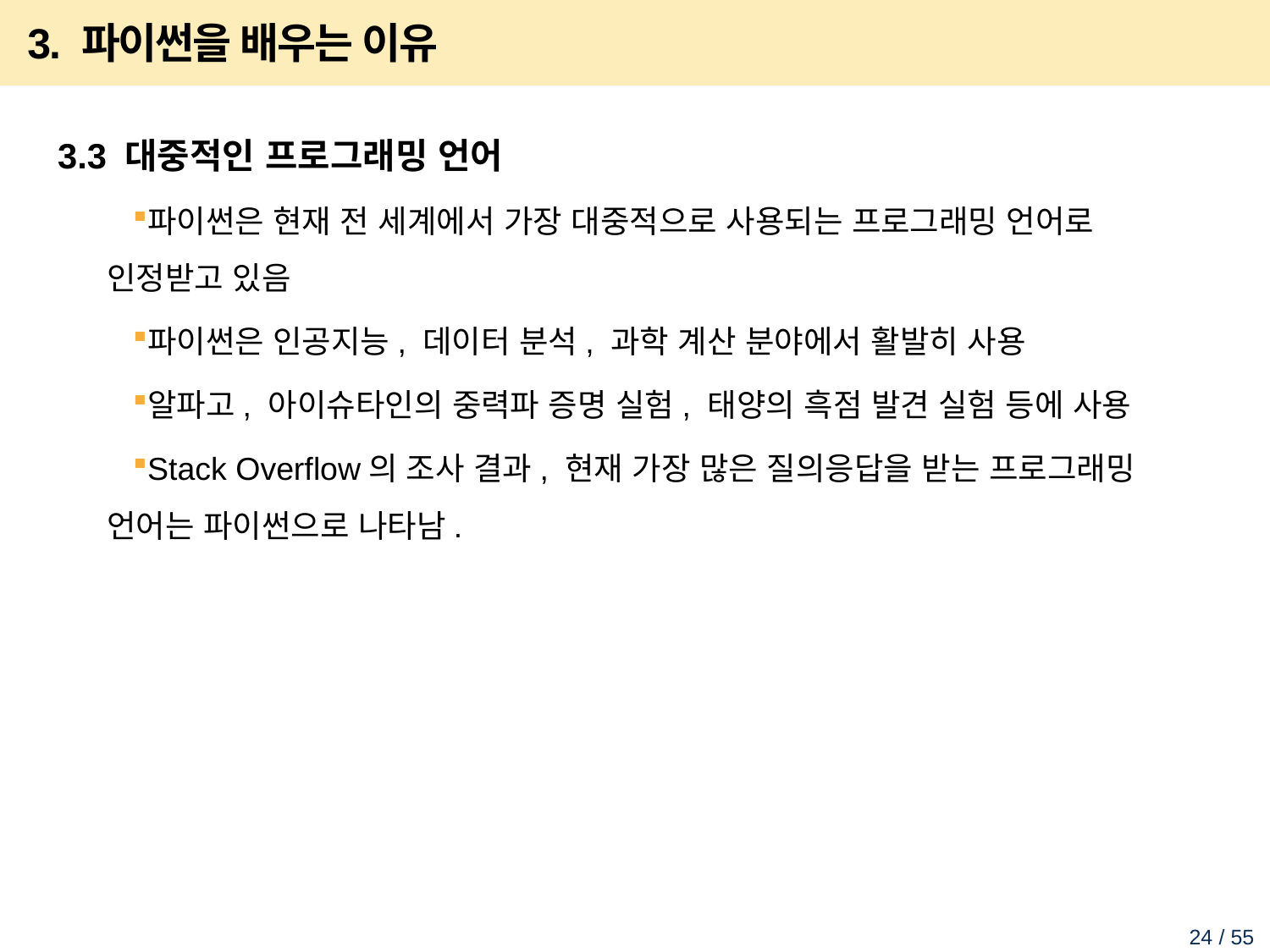

# 3. 파이썬을 배우는 이유
3.3 대중적인 프로그래밍 언어
파이썬은 현재 전 세계에서 가장 대중적으로 사용되는 프로그래밍 언어로 인정받고 있음
파이썬은 인공지능, 데이터 분석, 과학 계산 분야에서 활발히 사용
알파고, 아이슈타인의 중력파 증명 실험, 태양의 흑점 발견 실험 등에 사용
Stack Overflow의 조사 결과, 현재 가장 많은 질의응답을 받는 프로그래밍 언어는 파이썬으로 나타남.